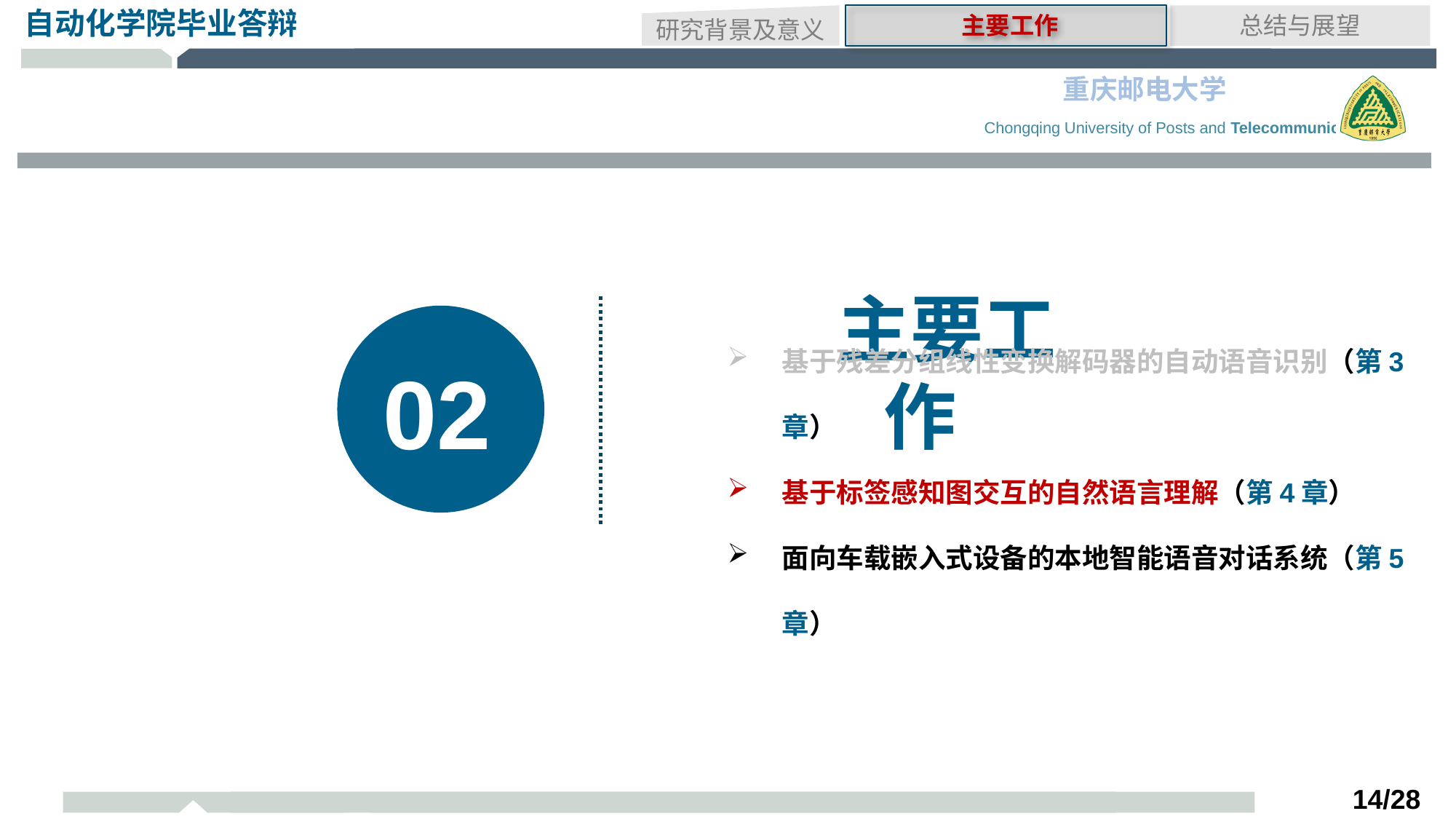

研究背景及意义

总结与展望

主要工作
主要工作

02
基于残差分组线性变换解码器的自动语音识别（第3章）
基于标签感知图交互的自然语言理解（第4章）
面向车载嵌入式设备的本地智能语音对话系统（第5章）